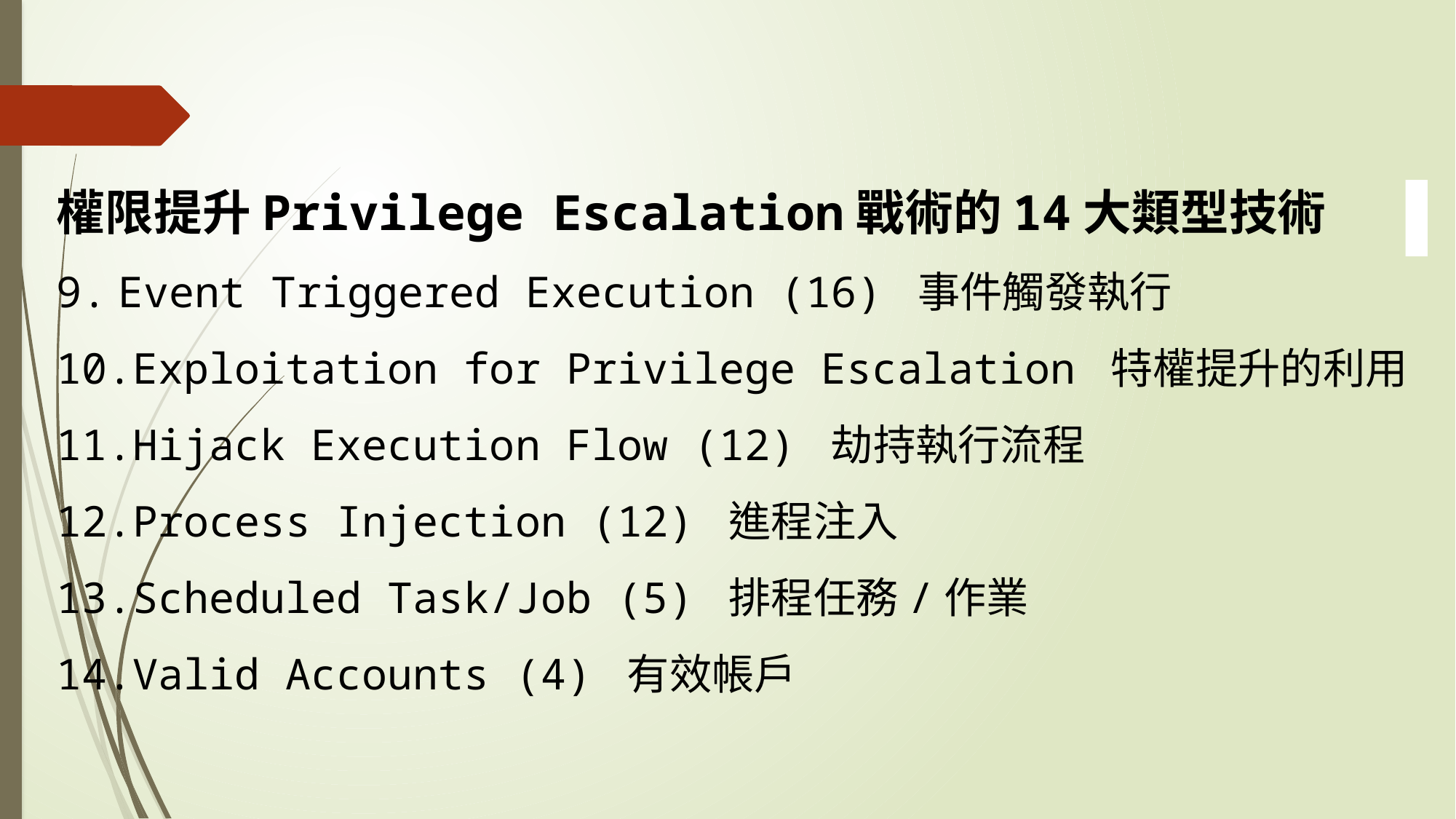

權限提升Privilege Escalation戰術的14大類型技術
Event Triggered Execution (16) 事件觸發執行
Exploitation for Privilege Escalation 特權提升的利用
Hijack Execution Flow (12) 劫持執行流程
Process Injection (12) 進程注入
Scheduled Task/Job (5) 排程任務/作業
Valid Accounts (4) 有效帳戶